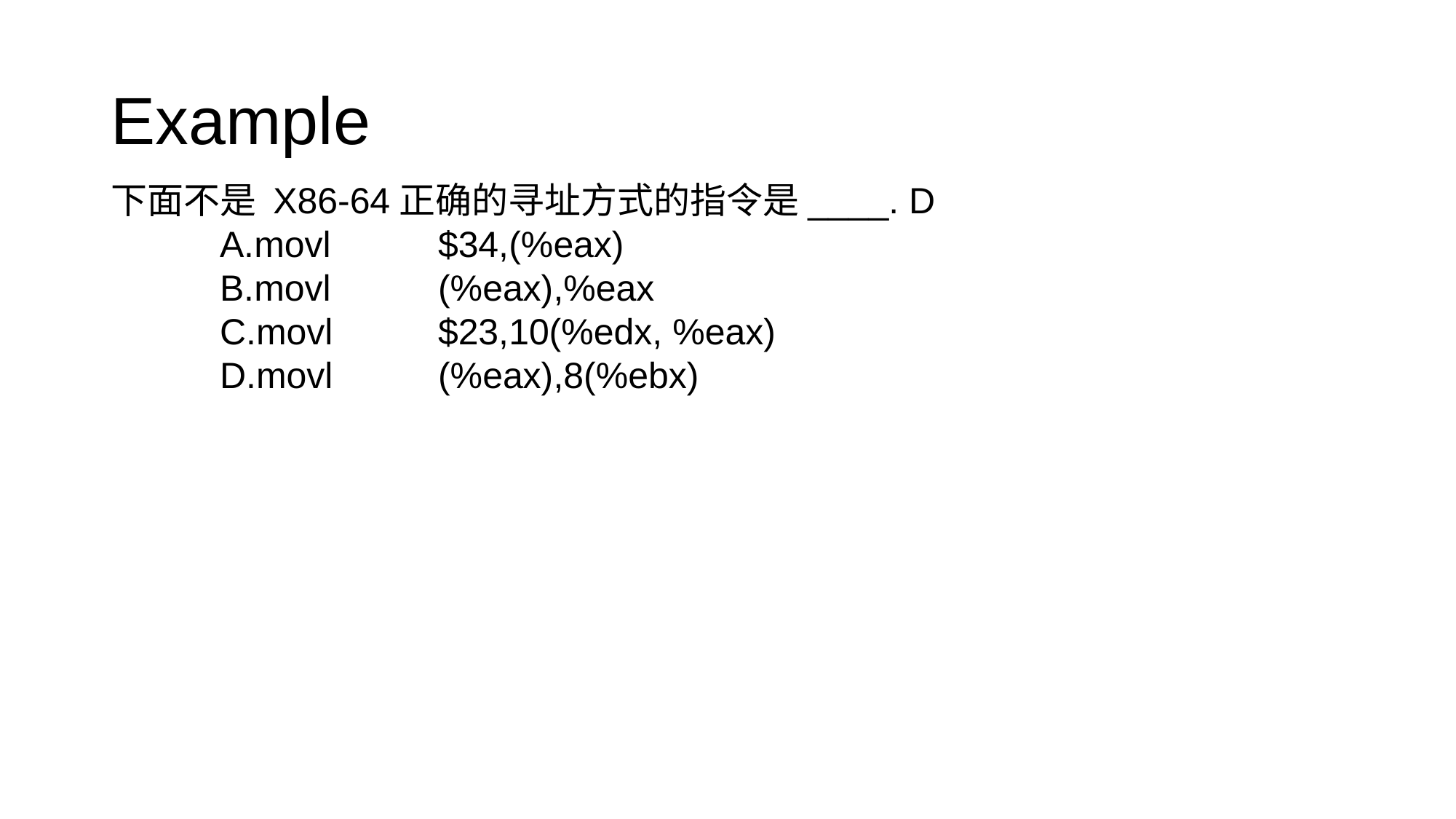

# Example
下面不是 X86-64正确的寻址方式的指令是____. D
	A.movl	$34,(%eax)
	B.movl	(%eax),%eax
	C.movl	$23,10(%edx, %eax)
	D.movl	(%eax),8(%ebx)